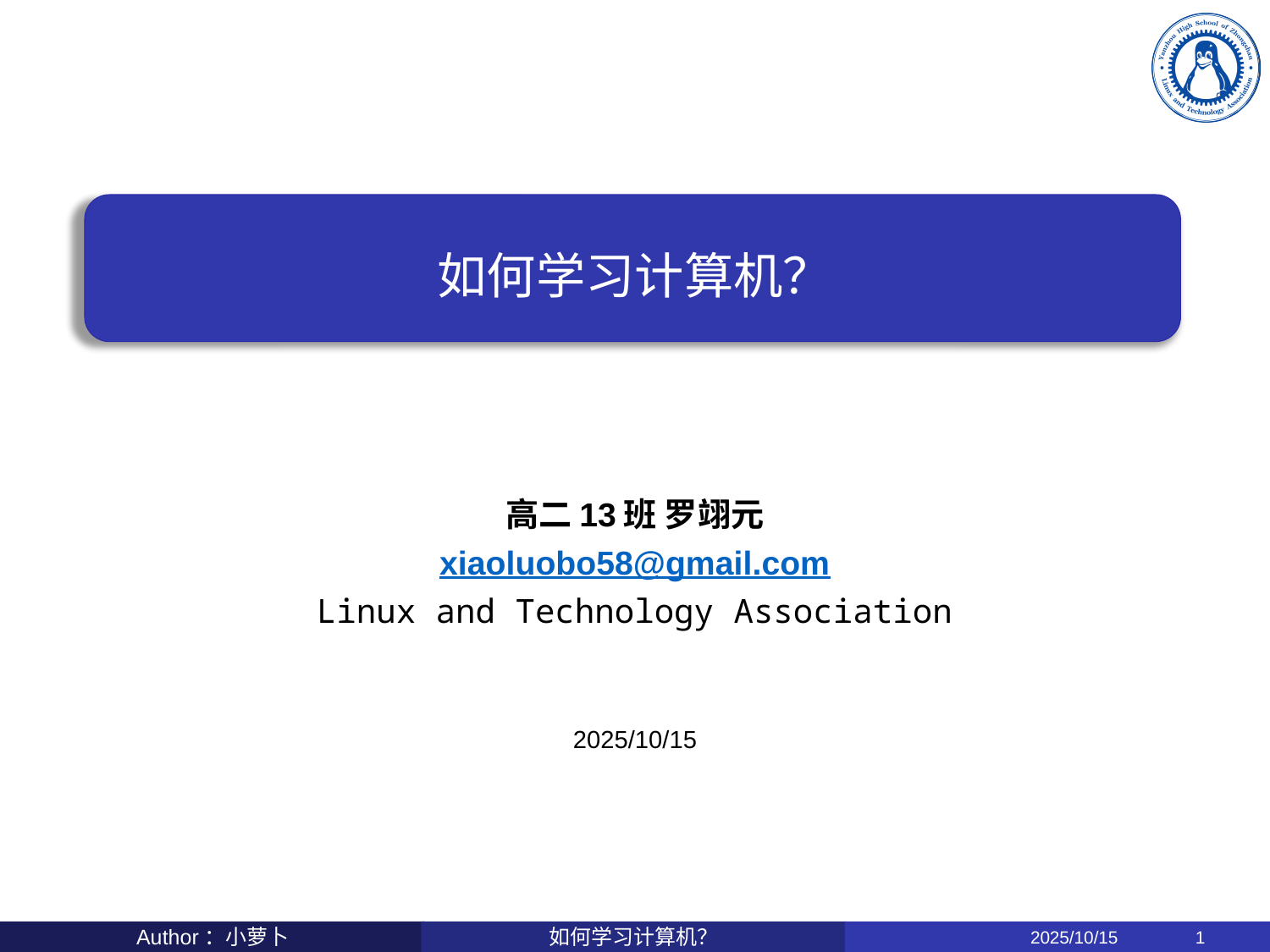

# 如何学习计算机？
高二13班 罗翊元
xiaoluobo58@gmail.com
Linux and Technology Association
2025/10/15